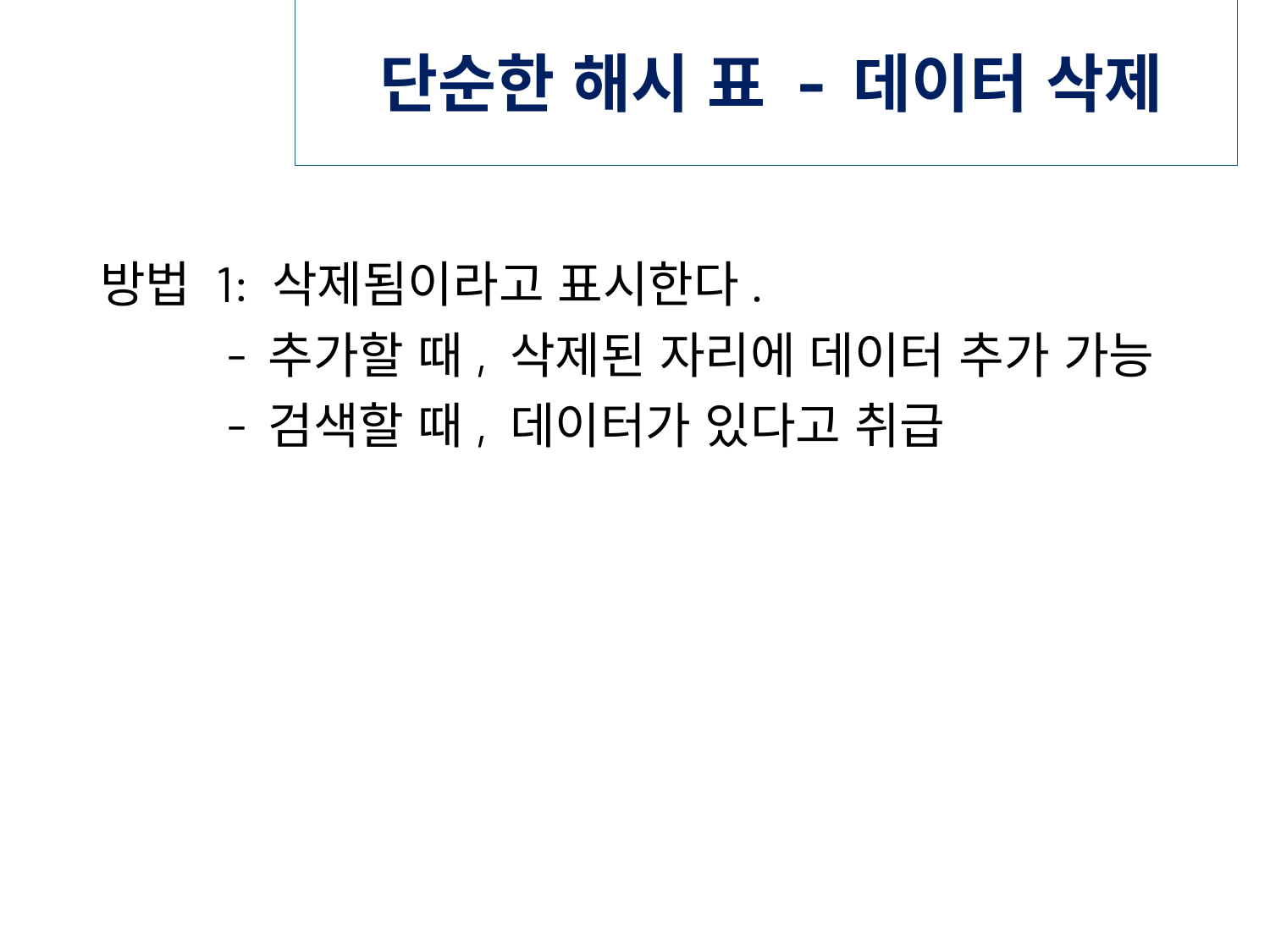

# 단순한 해시 표 - 데이터 삭제
방법 1: 삭제됨이라고 표시한다.
	- 추가할 때, 삭제된 자리에 데이터 추가 가능
	- 검색할 때, 데이터가 있다고 취급